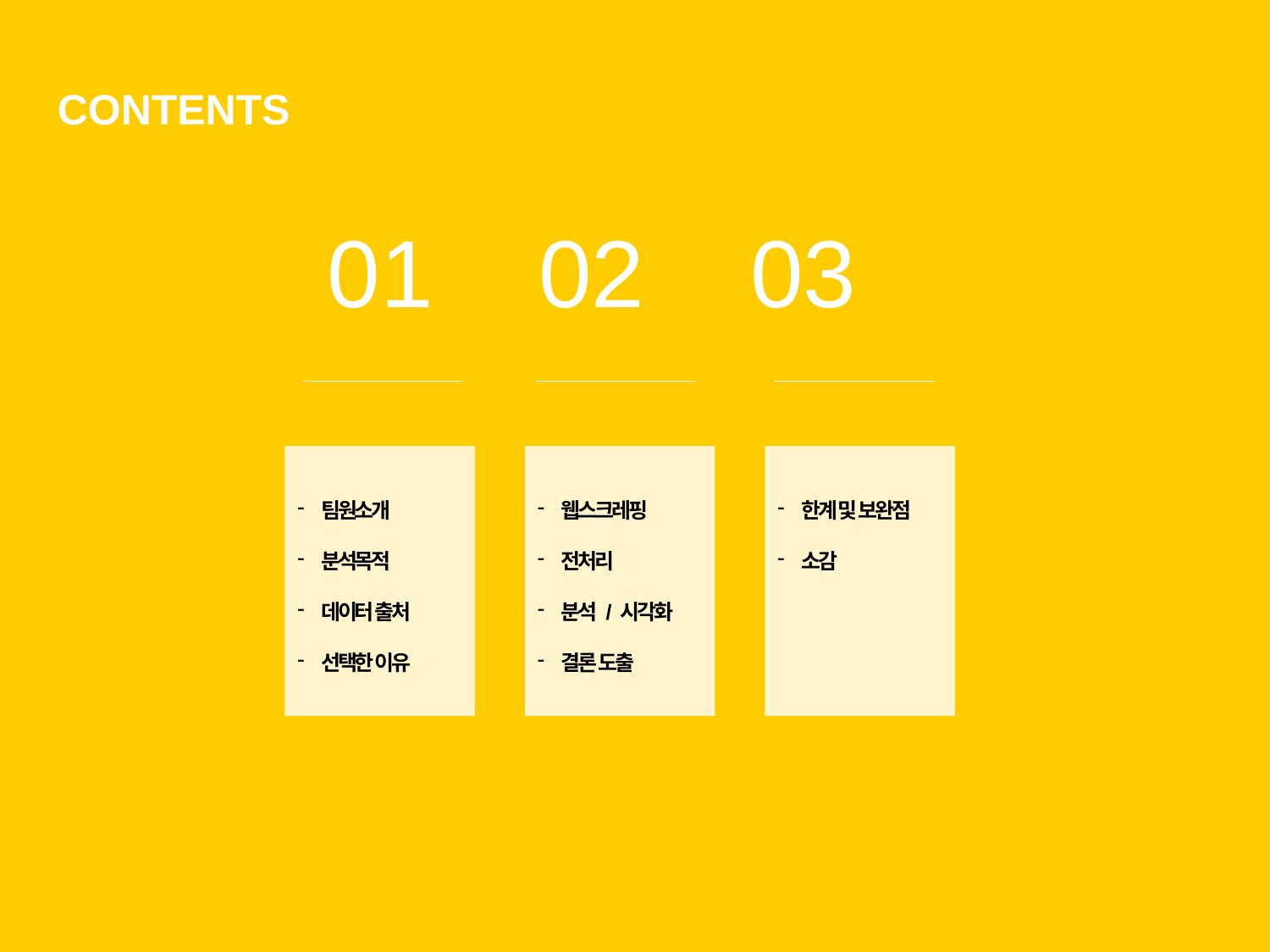

CONTENTS
01    02    03

팀원소개

분석목적

데이터 출처

선택한 이유

웹스크레핑

전처리

분석 / 시각화

결론 도출

한계 및 보완점

소감